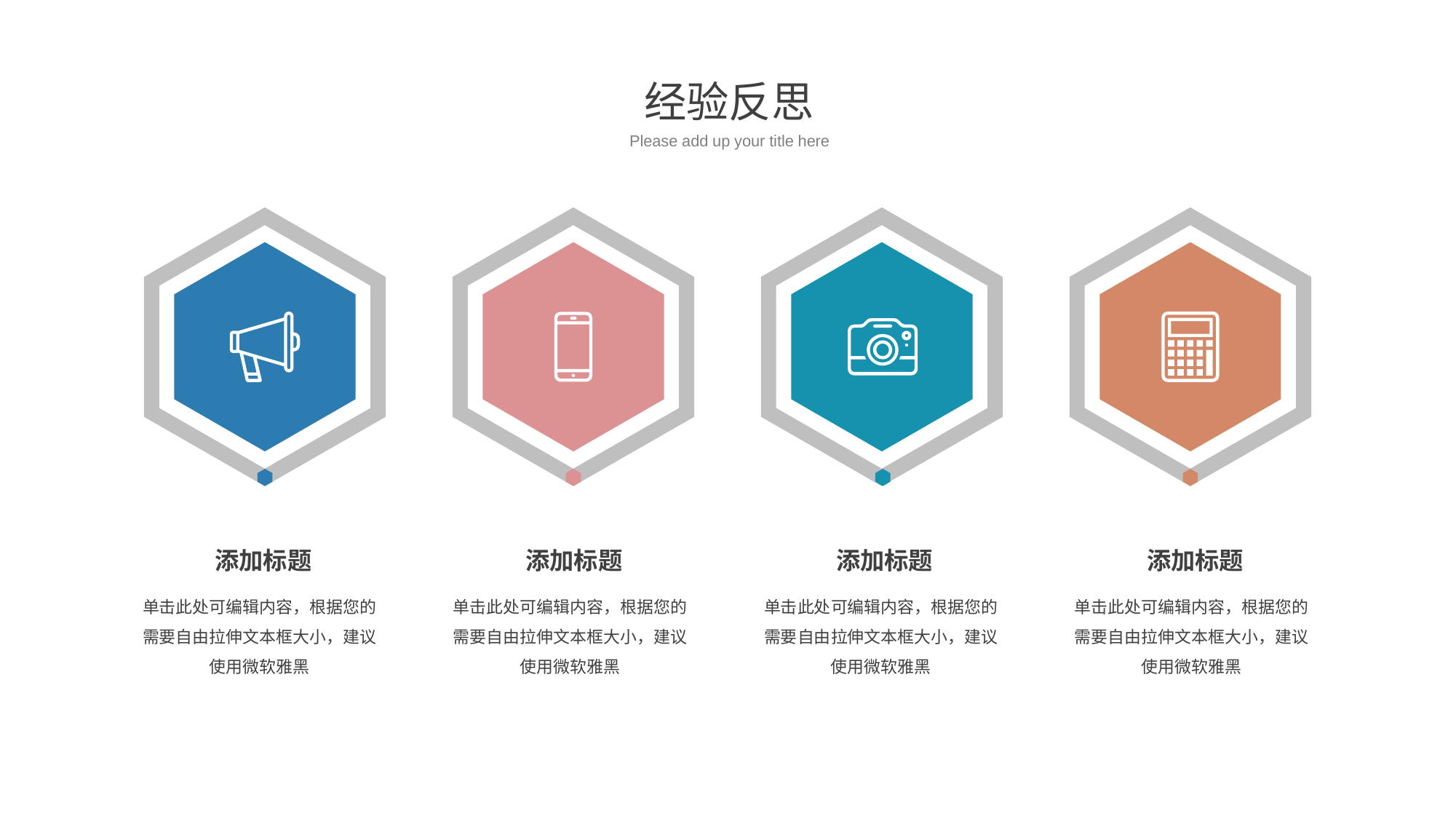

经验反思
Please add up your title here

添加标题
添加标题
添加标题
添加标题
单击此处可编辑内容，根据您的需要自由拉伸文本框大小，建议使用微软雅黑
单击此处可编辑内容，根据您的需要自由拉伸文本框大小，建议使用微软雅黑
单击此处可编辑内容，根据您的需要自由拉伸文本框大小，建议使用微软雅黑
单击此处可编辑内容，根据您的需要自由拉伸文本框大小，建议使用微软雅黑